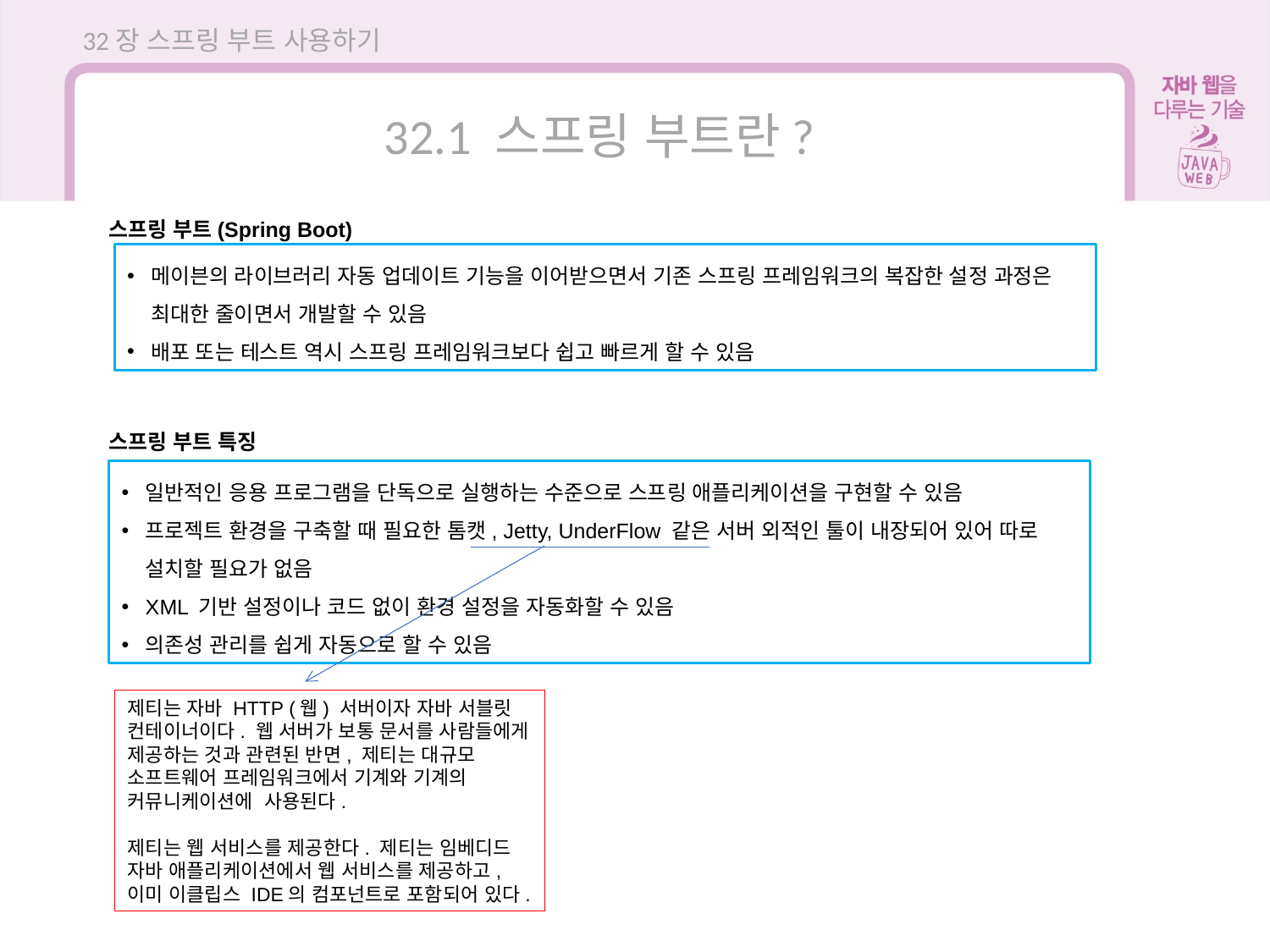

32장 스프링 부트 사용하기

32.1 스프링 부트란?
스프링 부트(Spring Boot)
메이븐의 라이브러리 자동 업데이트 기능을 이어받으면서 기존 스프링 프레임워크의 복잡한 설정 과정은 최대한 줄이면서 개발할 수 있음
배포 또는 테스트 역시 스프링 프레임워크보다 쉽고 빠르게 할 수 있음
스프링 부트 특징
일반적인 응용 프로그램을 단독으로 실행하는 수준으로 스프링 애플리케이션을 구현할 수 있음
프로젝트 환경을 구축할 때 필요한 톰캣, Jetty, UnderFlow 같은 서버 외적인 툴이 내장되어 있어 따로 설치할 필요가 없음
XML 기반 설정이나 코드 없이 환경 설정을 자동화할 수 있음
의존성 관리를 쉽게 자동으로 할 수 있음
제티는 자바 HTTP (웹) 서버이자 자바 서블릿 컨테이너이다. 웹 서버가 보통 문서를 사람들에게 제공하는 것과 관련된 반면, 제티는 대규모 소프트웨어 프레임워크에서 기계와 기계의 커뮤니케이션에  사용된다.

제티는 웹 서비스를 제공한다. 제티는 임베디드 자바 애플리케이션에서 웹 서비스를 제공하고, 이미 이클립스 IDE의 컴포넌트로 포함되어 있다.